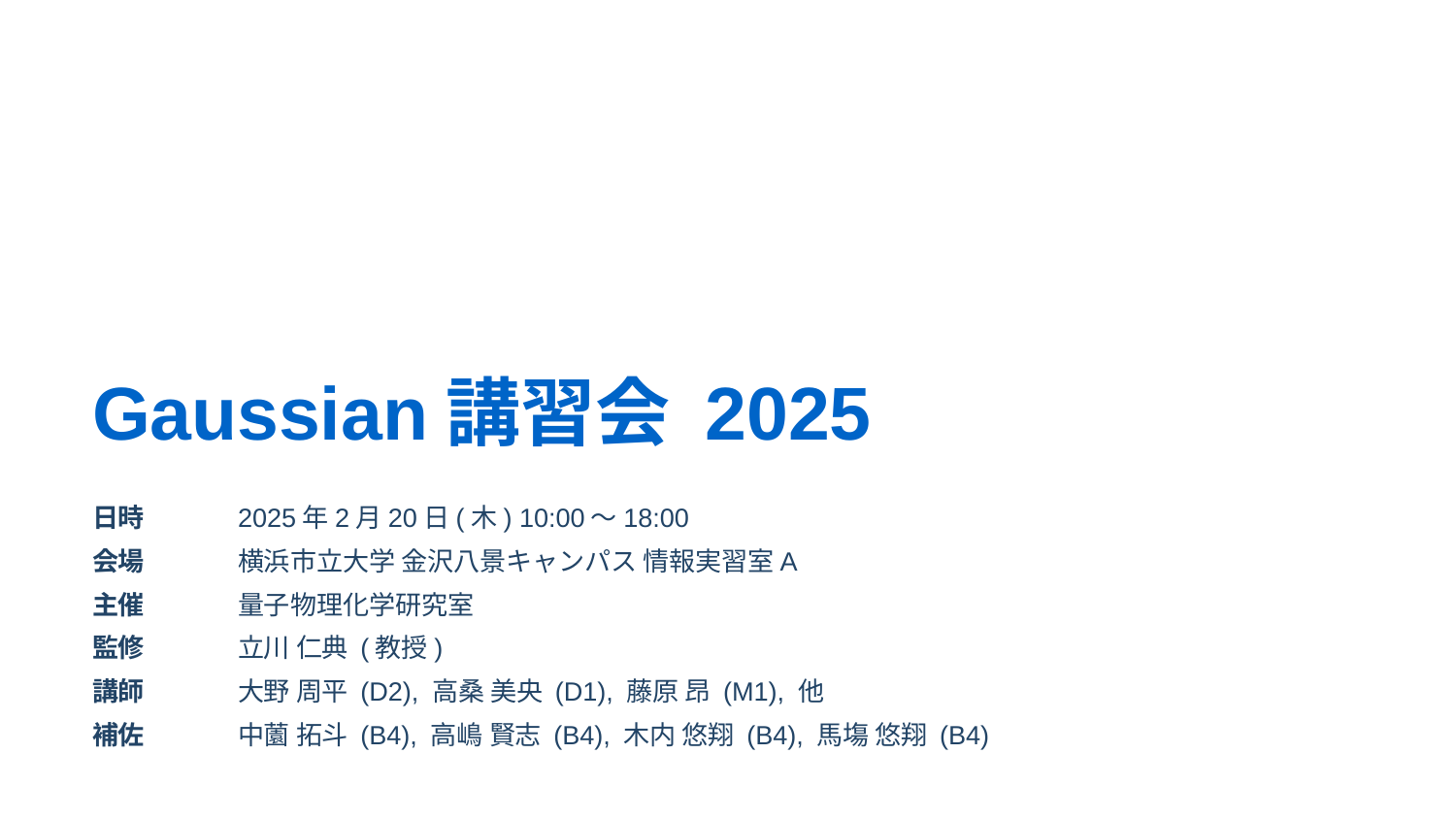

# Gaussian講習会 2025
日時 	2025年2月20日(木) 10:00～18:00
会場	横浜市立大学 金沢八景キャンパス 情報実習室A
主催	量子物理化学研究室
監修	立川 仁典 (教授)
講師	大野 周平 (D2), 高桑 美央 (D1), 藤原 昂 (M1), 他
補佐	中薗 拓斗 (B4), 高嶋 賢志 (B4), 木内 悠翔 (B4), 馬塲 悠翔 (B4)